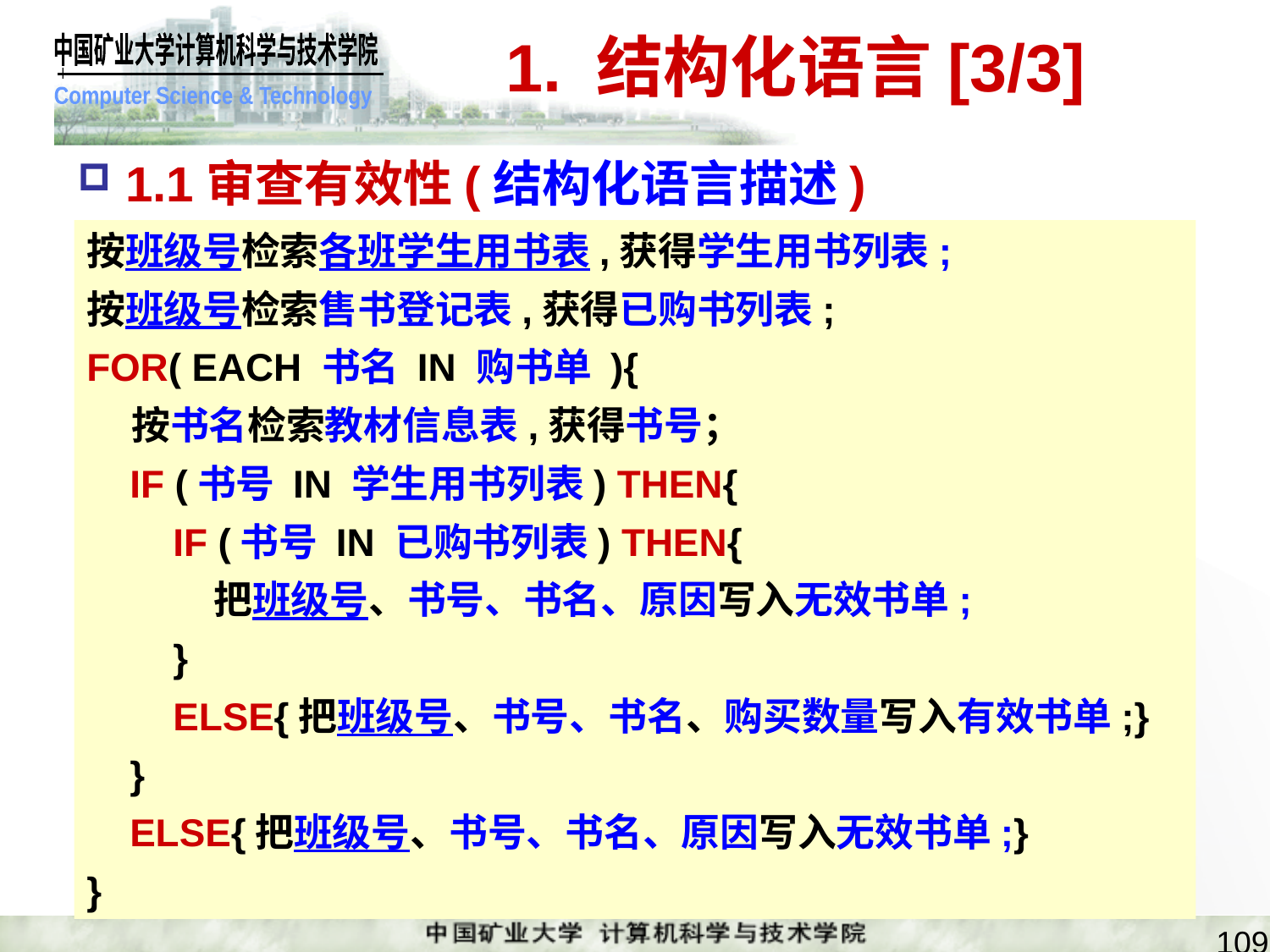

# 1. 结构化语言[3/3]
1.1审查有效性(结构化语言描述)
按班级号检索各班学生用书表,获得学生用书列表;
按班级号检索售书登记表,获得已购书列表;
FOR( EACH 书名 IN 购书单 ){
    按书名检索教材信息表,获得书号；
    IF (书号 IN 学生用书列表) THEN{
        IF (书号 IN 已购书列表) THEN{
	把班级号、书号、书名、原因写入无效书单;
        }
        ELSE{把班级号、书号、书名、购买数量写入有效书单;}
    }
    ELSE{把班级号、书号、书名、原因写入无效书单;}
}
109
109